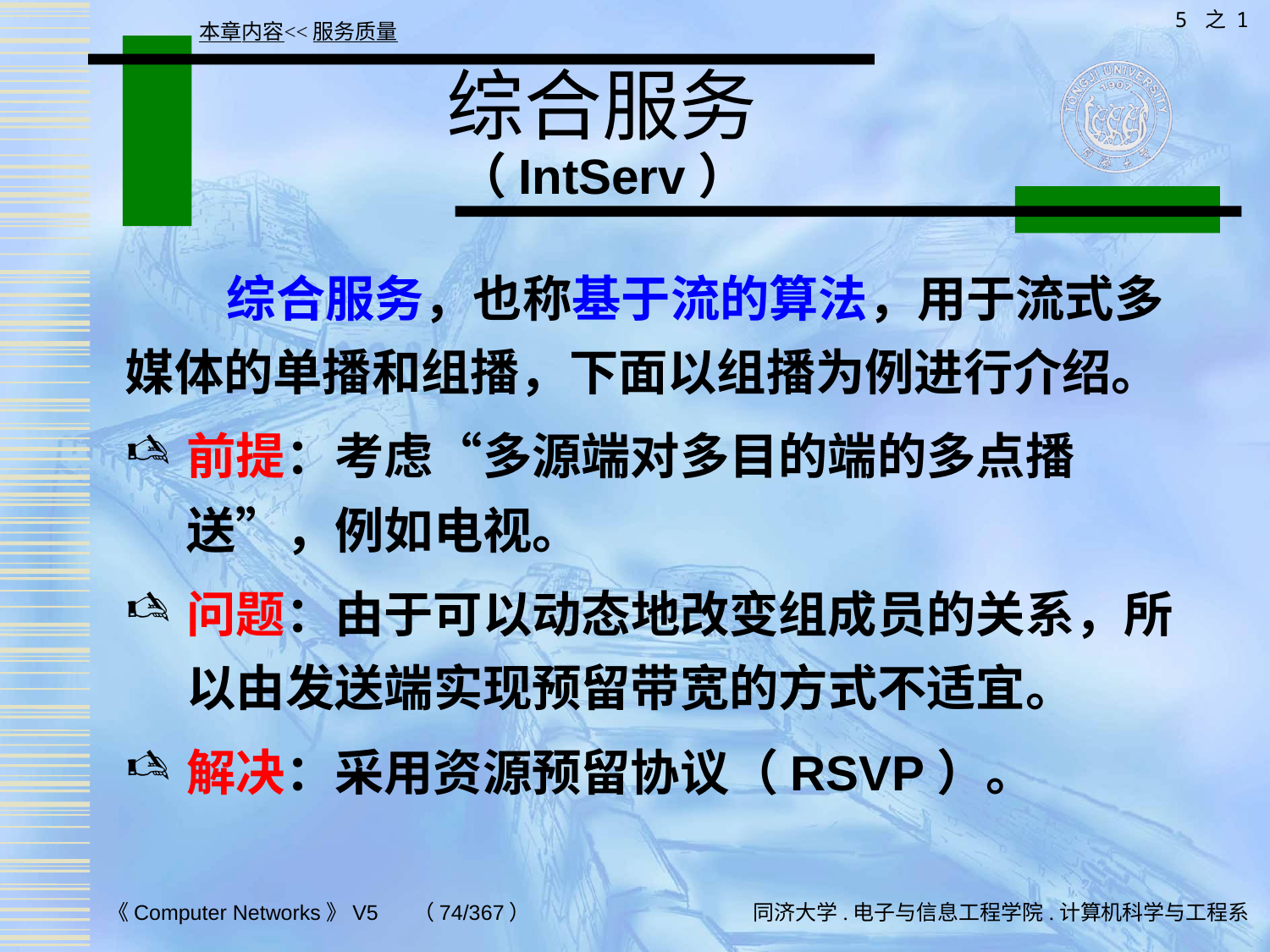

5 之 1
本章内容<<服务质量
# 综合服务 （IntServ）
        综合服务，也称基于流的算法，用于流式多媒体的单播和组播，下面以组播为例进行介绍。
前提：考虑“多源端对多目的端的多点播送”，例如电视。
问题：由于可以动态地改变组成员的关系，所以由发送端实现预留带宽的方式不适宜。
解决：采用资源预留协议（RSVP）。